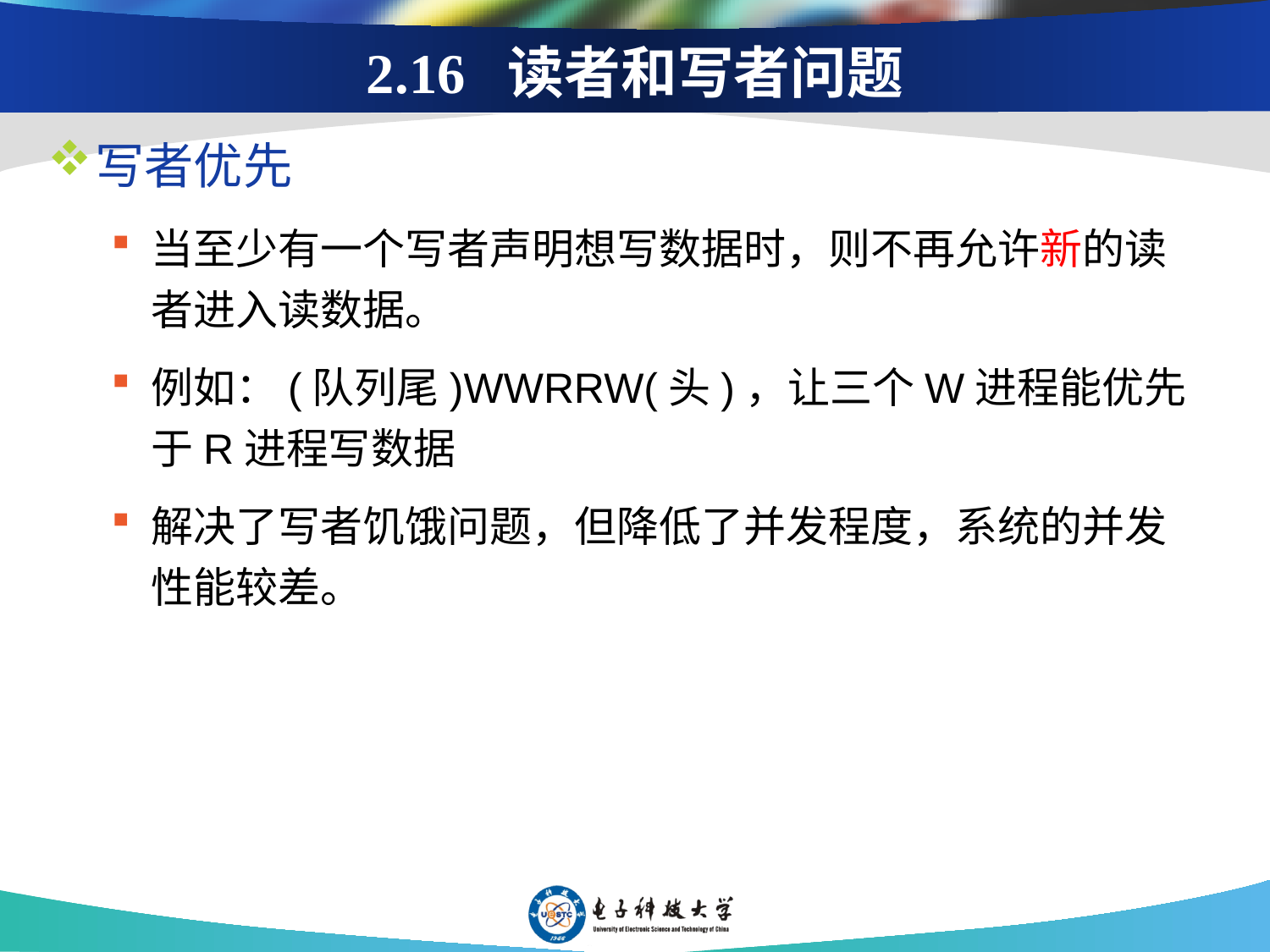

# 2.16  读者和写者问题
写者优先
当至少有一个写者声明想写数据时，则不再允许新的读者进入读数据。
例如：(队列尾)WWRRW(头)，让三个W进程能优先于R进程写数据
解决了写者饥饿问题，但降低了并发程度，系统的并发性能较差。